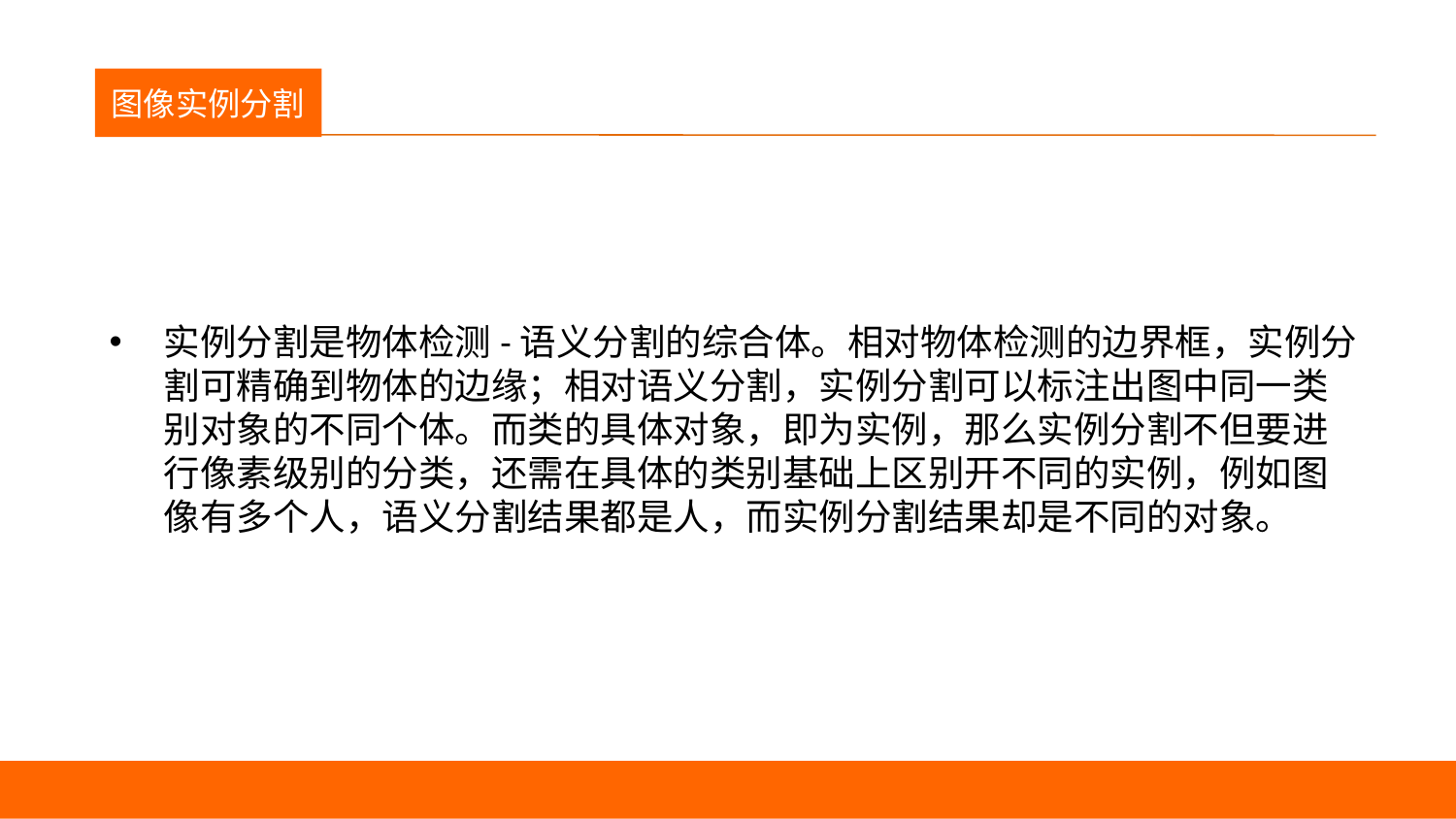

议程
图像实例分割

实例分割是物体检测-语义分割的综合体。相对物体检测的边界框，实例分割可精确到物体的边缘；相对语义分割，实例分割可以标注出图中同一类别对象的不同个体。而类的具体对象，即为实例，那么实例分割不但要进行像素级别的分类，还需在具体的类别基础上区别开不同的实例，例如图像有多个人，语义分割结果都是人，而实例分割结果却是不同的对象。